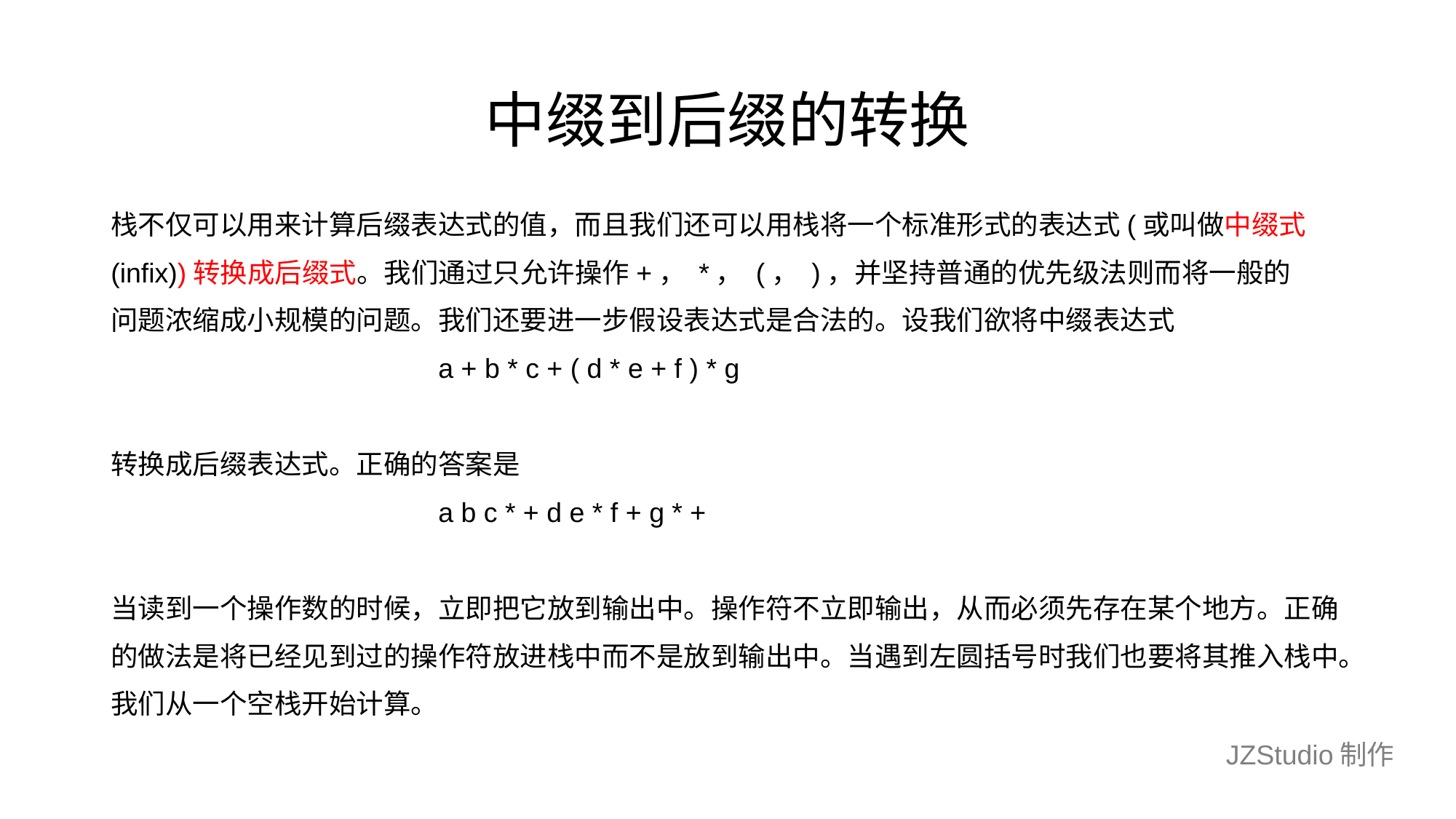

# 中缀到后缀的转换
栈不仅可以用来计算后缀表达式的值，而且我们还可以用栈将一个标准形式的表达式(或叫做中缀式
(infix))转换成后缀式。我们通过只允许操作+， *， (， )，并坚持普通的优先级法则而将一般的
问题浓缩成小规模的问题。我们还要进一步假设表达式是合法的。设我们欲将中缀表达式
			a + b * c + ( d * e + f ) * g

转换成后缀表达式。正确的答案是
			a b c * + d e * f + g * +

当读到一个操作数的时候，立即把它放到输出中。操作符不立即输出，从而必须先存在某个地方。正确
的做法是将已经见到过的操作符放进栈中而不是放到输出中。当遇到左圆括号时我们也要将其推入栈中。
我们从一个空栈开始计算。